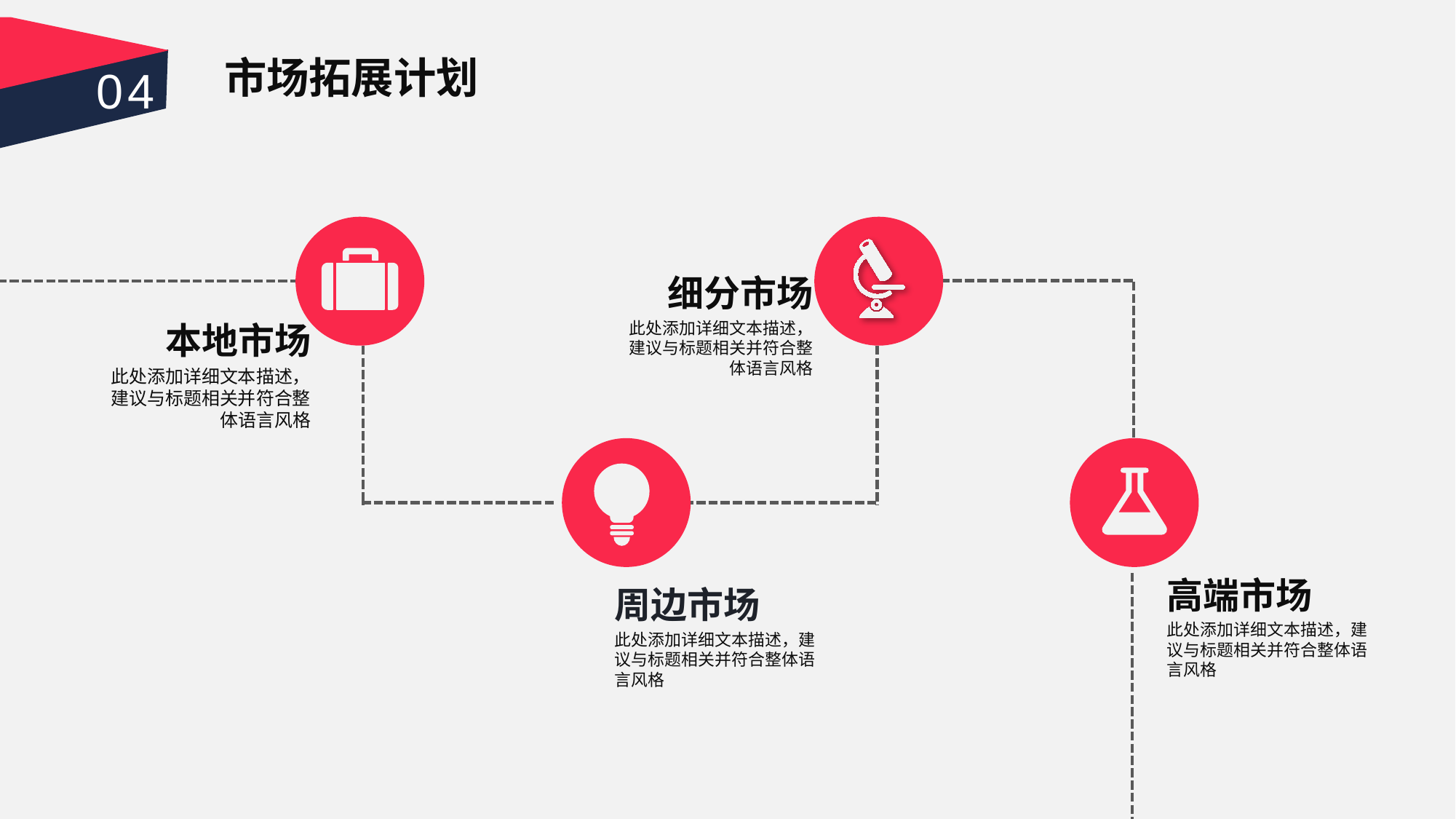

04
市场拓展计划

细分市场
此处添加详细文本描述，建议与标题相关并符合整体语言风格
本地市场
此处添加详细文本描述，建议与标题相关并符合整体语言风格

高端市场
此处添加详细文本描述，建议与标题相关并符合整体语言风格
周边市场
此处添加详细文本描述，建议与标题相关并符合整体语言风格
延迟付